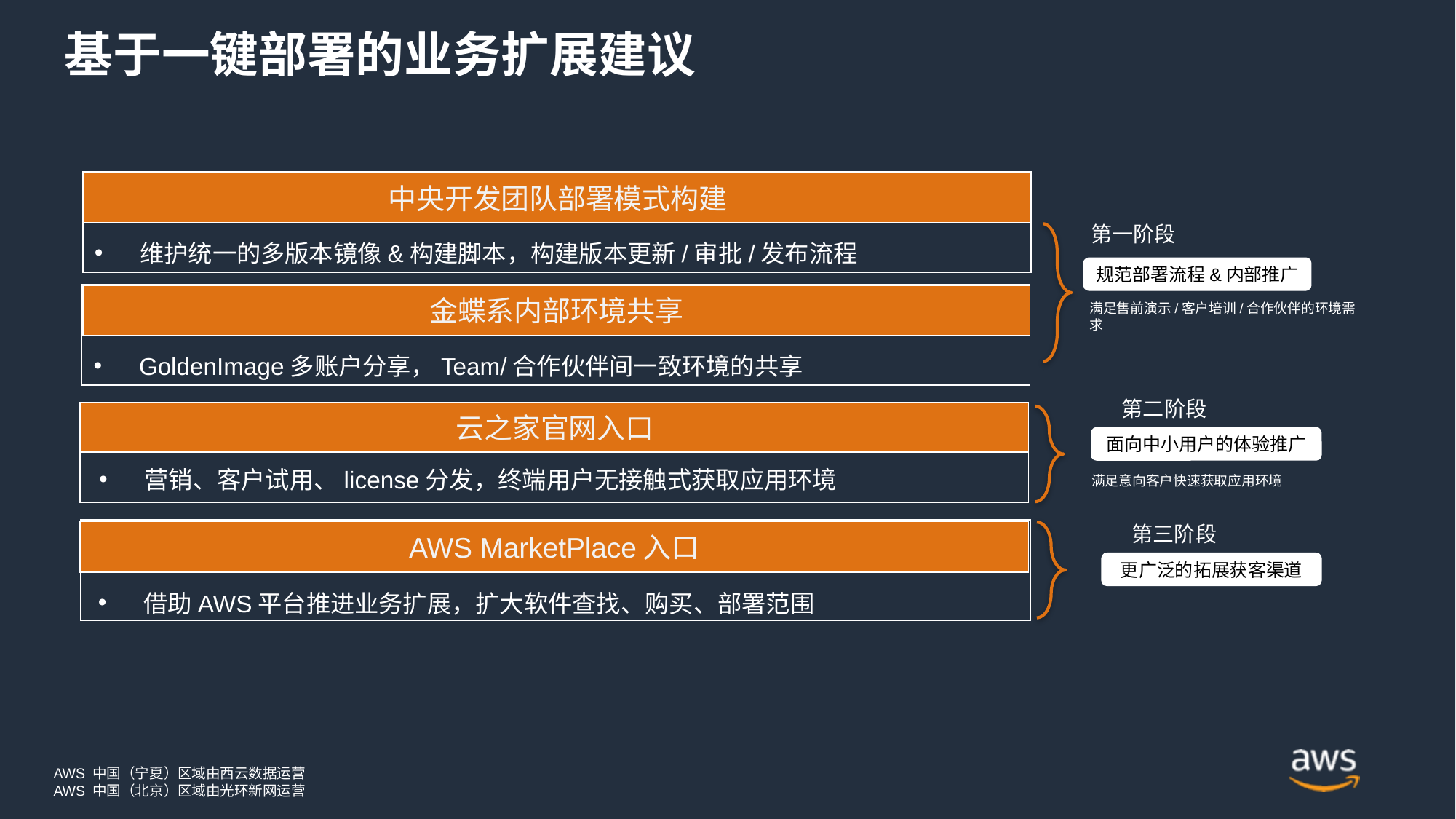

# 基于一键部署的业务扩展建议

中央开发团队部署模式构建
维护统一的多版本镜像&构建脚本，构建版本更新/审批/发布流程
第一阶段

规范部署流程&内部推广

金蝶系内部环境共享
GoldenImage多账户分享，Team/合作伙伴间一致环境的共享
满足售前演示/客户培训/合作伙伴的环境需求
第二阶段

云之家官网入口
营销、客户试用、license分发，终端用户无接触式获取应用环境

面向中小用户的体验推广
满足意向客户快速获取应用环境
第三阶段

AWS MarketPlace入口
借助AWS平台推进业务扩展，扩大软件查找、购买、部署范围

更广泛的拓展获客渠道